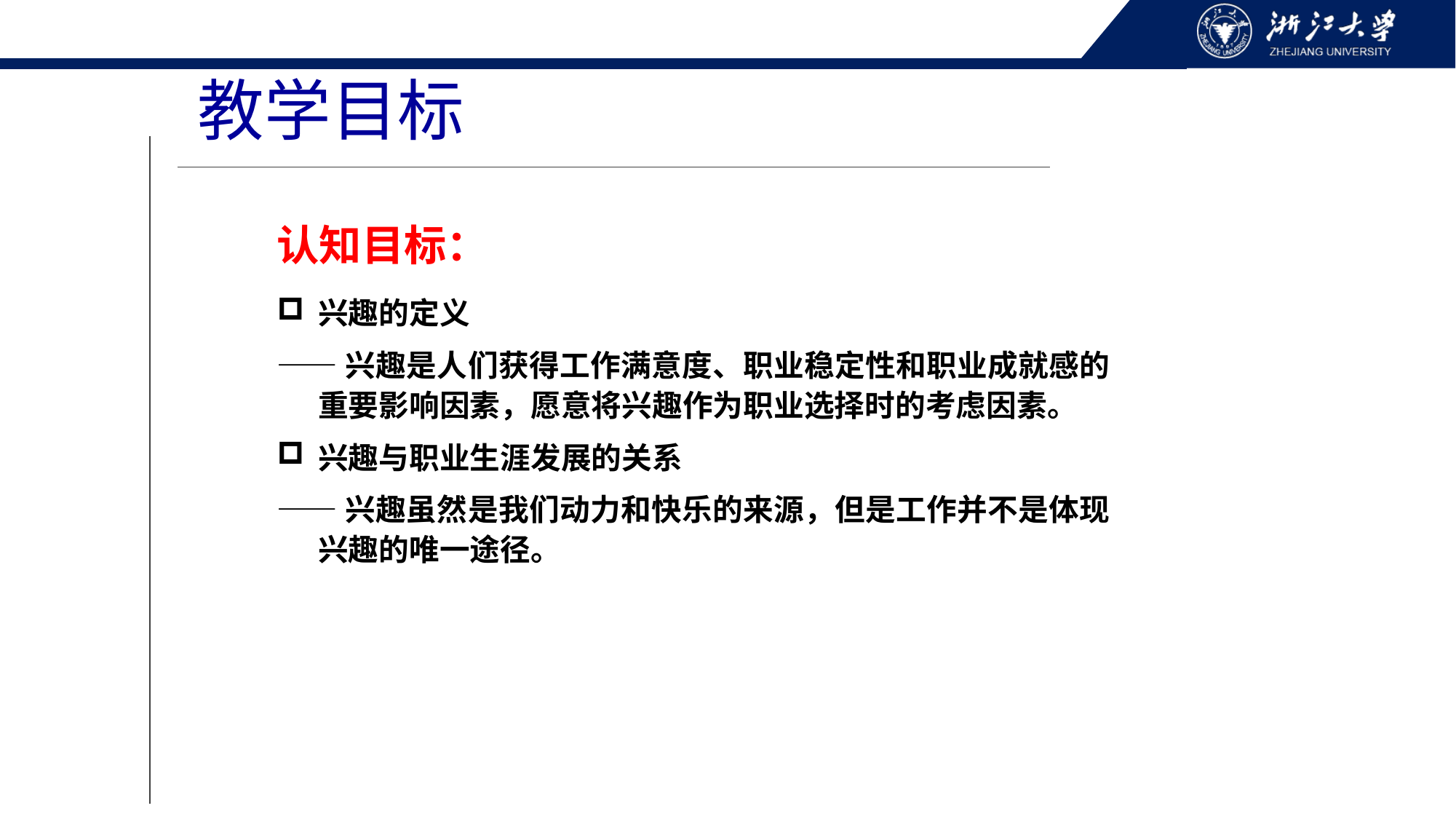

教学目标
认知目标：
兴趣的定义
——兴趣是人们获得工作满意度、职业稳定性和职业成就感的重要影响因素，愿意将兴趣作为职业选择时的考虑因素。
兴趣与职业生涯发展的关系
——兴趣虽然是我们动力和快乐的来源，但是工作并不是体现兴趣的唯一途径。